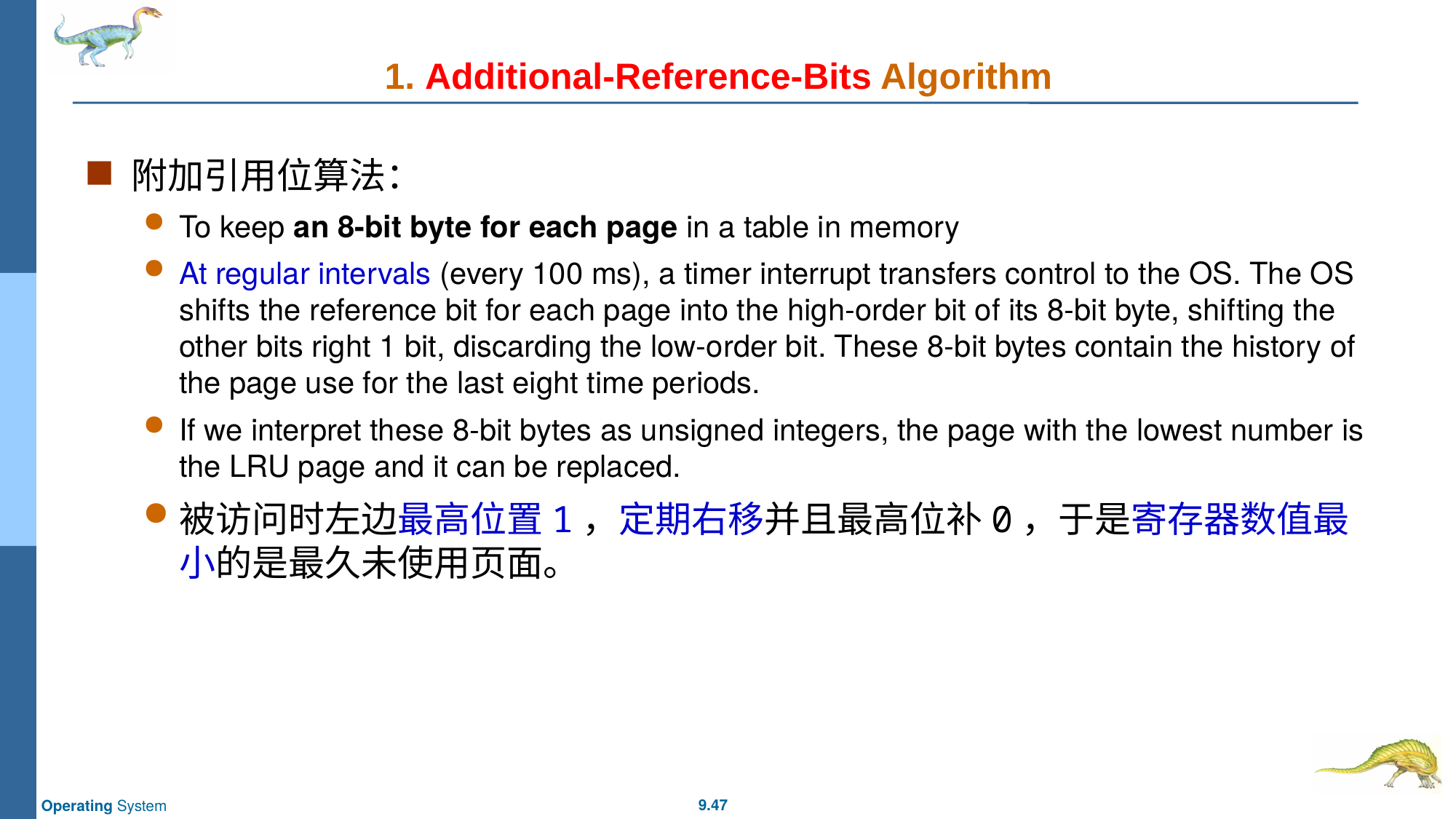

# 1. Additional-Reference-Bits Algorithm
附加引用位算法：
To keep an 8-bit byte for each page in a table in memory
At regular intervals (every 100 ms), a timer interrupt transfers control to the OS. The OS shifts the reference bit for each page into the high-order bit of its 8-bit byte, shifting the other bits right 1 bit, discarding the low-order bit. These 8-bit bytes contain the history of the page use for the last eight time periods.
If we interpret these 8-bit bytes as unsigned integers, the page with the lowest number is the LRU page and it can be replaced.
被访问时左边最高位置1，定期右移并且最高位补0，于是寄存器数值最小的是最久未使用页面。